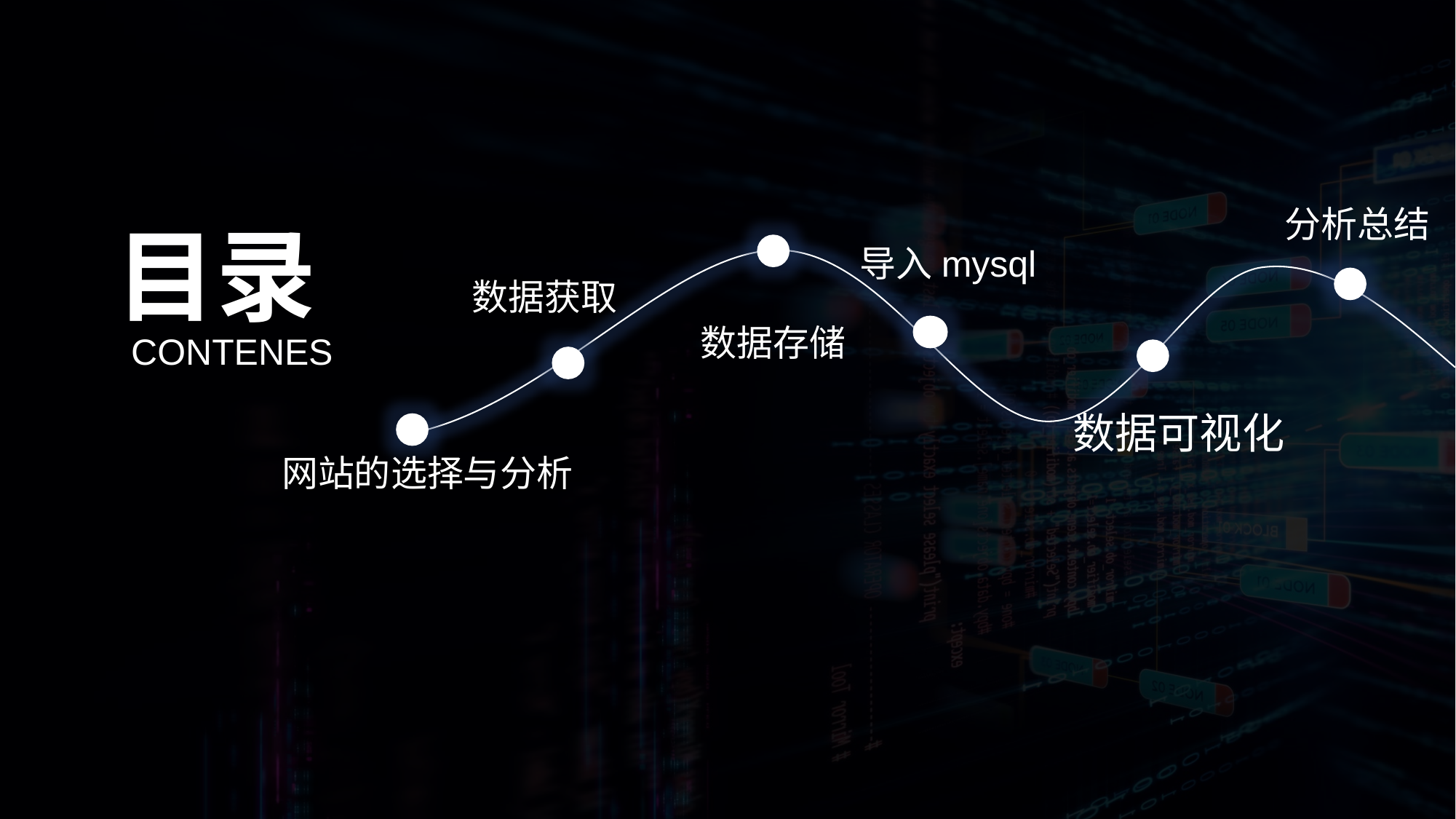

分析总结
目录
导入mysql

数据获取

数据存储

CONTENES

数据可视化

网站的选择与分析